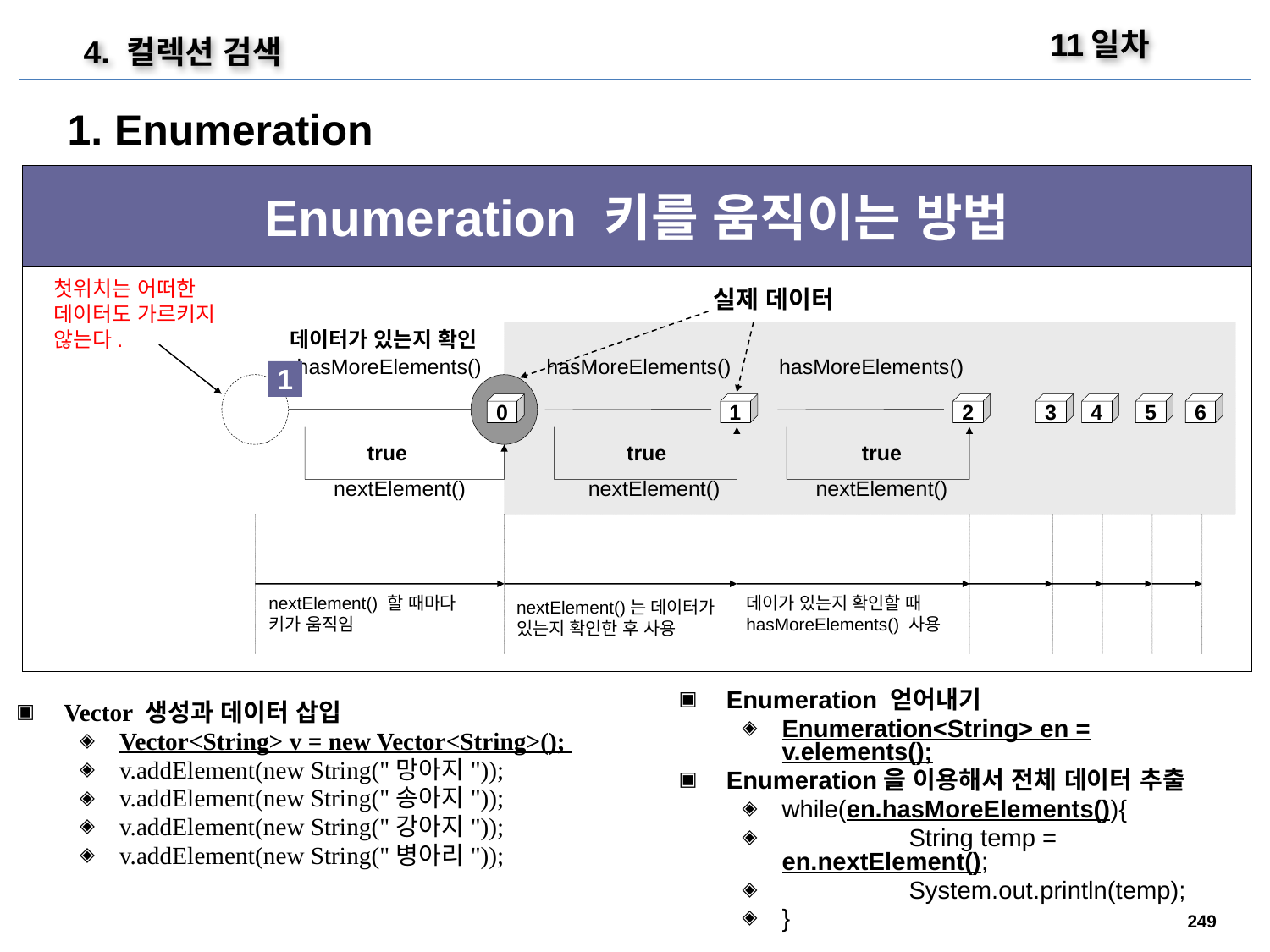

11일차
4. 컬렉션 검색
1. Enumeration
Enumeration 키를 움직이는 방법

첫위치는 어떠한
데이터도 가르키지
않는다.
실제 데이터

데이터가 있는지 확인

hasMoreElements()
hasMoreElements()
hasMoreElements()
1

0
1
2
3
4
5
6

true
true
true

nextElement()
nextElement()
nextElement()

nextElement() 할 때마다
키가 움직임
데이가 있는지 확인할 때
hasMoreElements() 사용
nextElement()는 데이터가 있는지 확인한 후 사용
Enumeration 얻어내기
Enumeration<String> en = v.elements();
Enumeration을 이용해서 전체 데이터 추출
while(en.hasMoreElements()){
	String temp = en.nextElement();
	System.out.println(temp);
}
Vector 생성과 데이터 삽입
Vector<String> v = new Vector<String>();
v.addElement(new String("망아지"));
v.addElement(new String("송아지"));
v.addElement(new String("강아지"));
v.addElement(new String("병아리"));